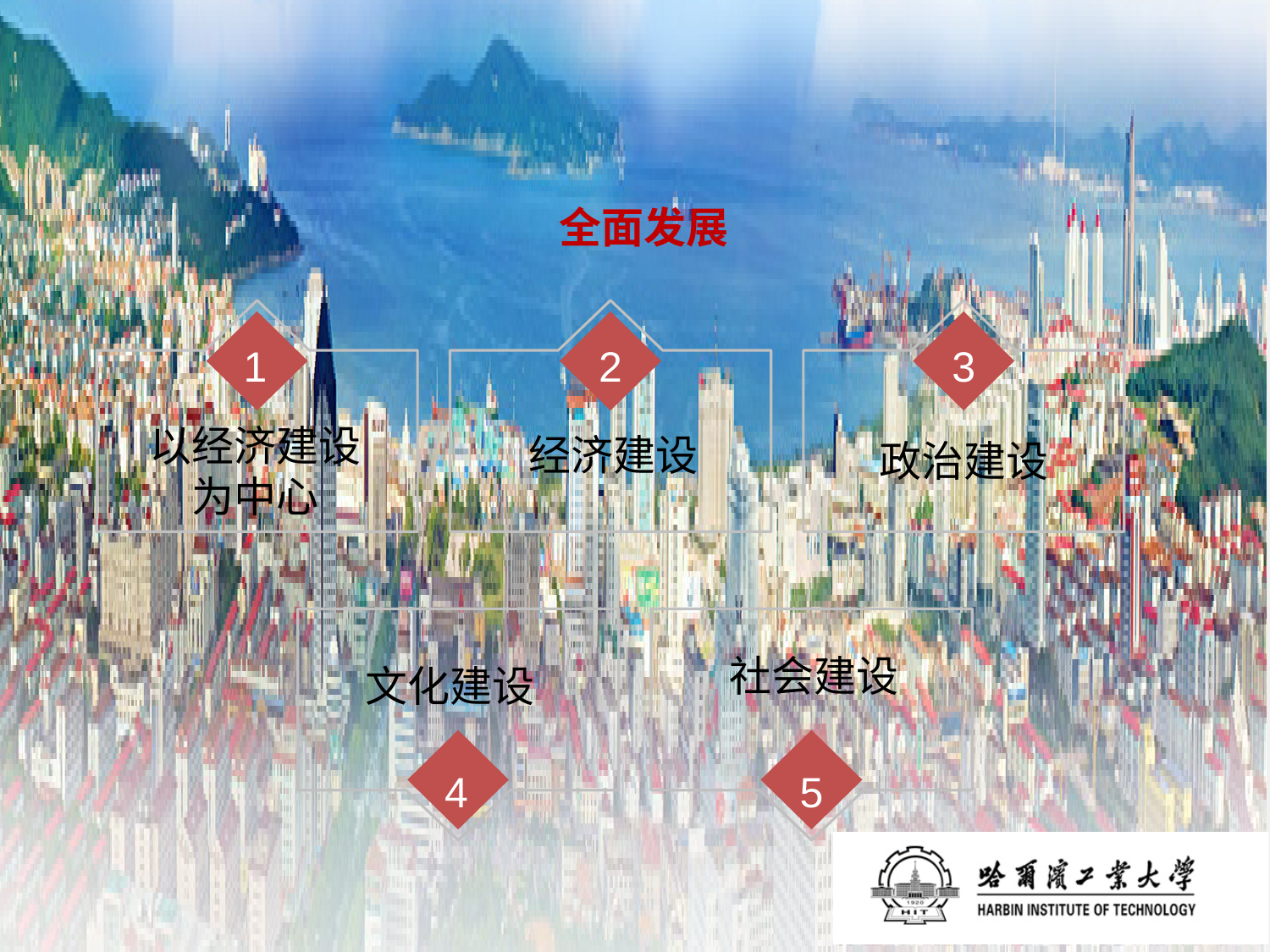

全面发展

1
2
3
以经济建设为中心
政治建设
经济建设

文化建设
社会建设

4
5